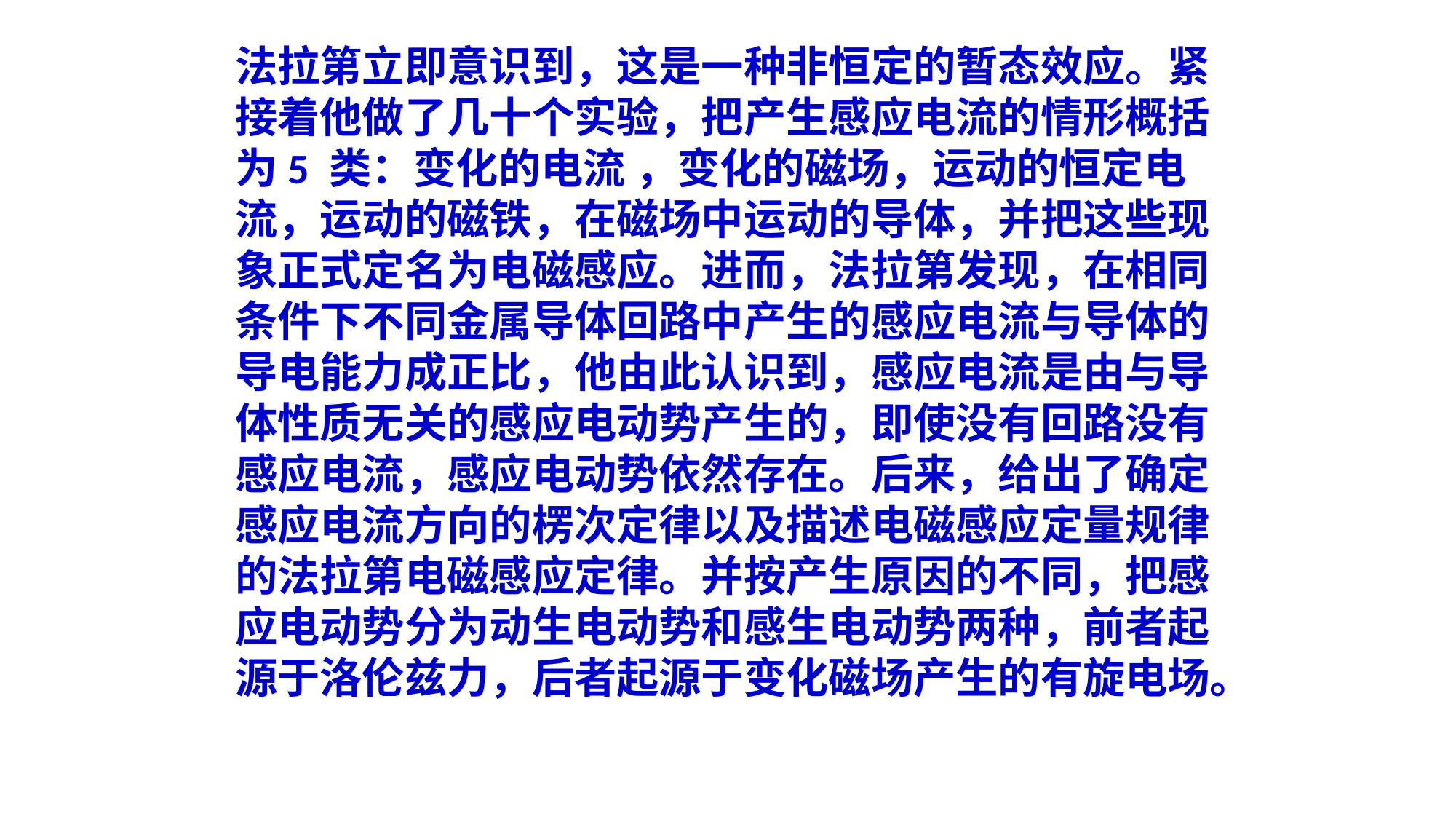

法拉第立即意识到，这是一种非恒定的暂态效应。紧接着他做了几十个实验，把产生感应电流的情形概括为5 类：变化的电流 ，变化的磁场，运动的恒定电流，运动的磁铁，在磁场中运动的导体，并把这些现象正式定名为电磁感应。进而，法拉第发现，在相同条件下不同金属导体回路中产生的感应电流与导体的导电能力成正比，他由此认识到，感应电流是由与导体性质无关的感应电动势产生的，即使没有回路没有感应电流，感应电动势依然存在。后来，给出了确定感应电流方向的楞次定律以及描述电磁感应定量规律的法拉第电磁感应定律。并按产生原因的不同，把感应电动势分为动生电动势和感生电动势两种，前者起源于洛伦兹力，后者起源于变化磁场产生的有旋电场。